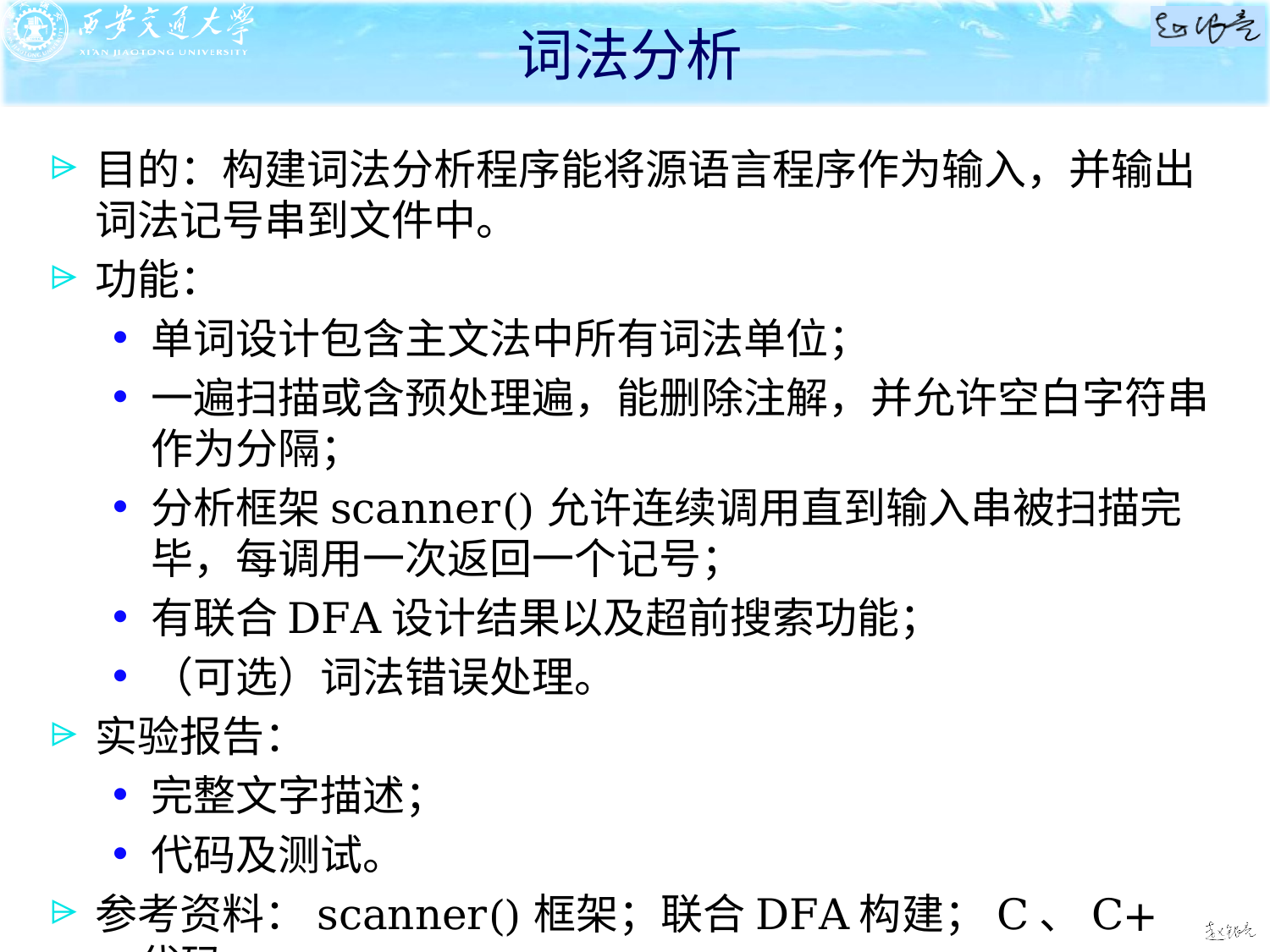

# 词法分析
目的：构建词法分析程序能将源语言程序作为输入，并输出词法记号串到文件中。
功能：
单词设计包含主文法中所有词法单位；
一遍扫描或含预处理遍，能删除注解，并允许空白字符串作为分隔；
分析框架scanner()允许连续调用直到输入串被扫描完毕，每调用一次返回一个记号；
有联合DFA设计结果以及超前搜索功能；
（可选）词法错误处理。
实验报告：
完整文字描述；
代码及测试。
参考资料：scanner()框架；联合DFA构建；C、C++代码。